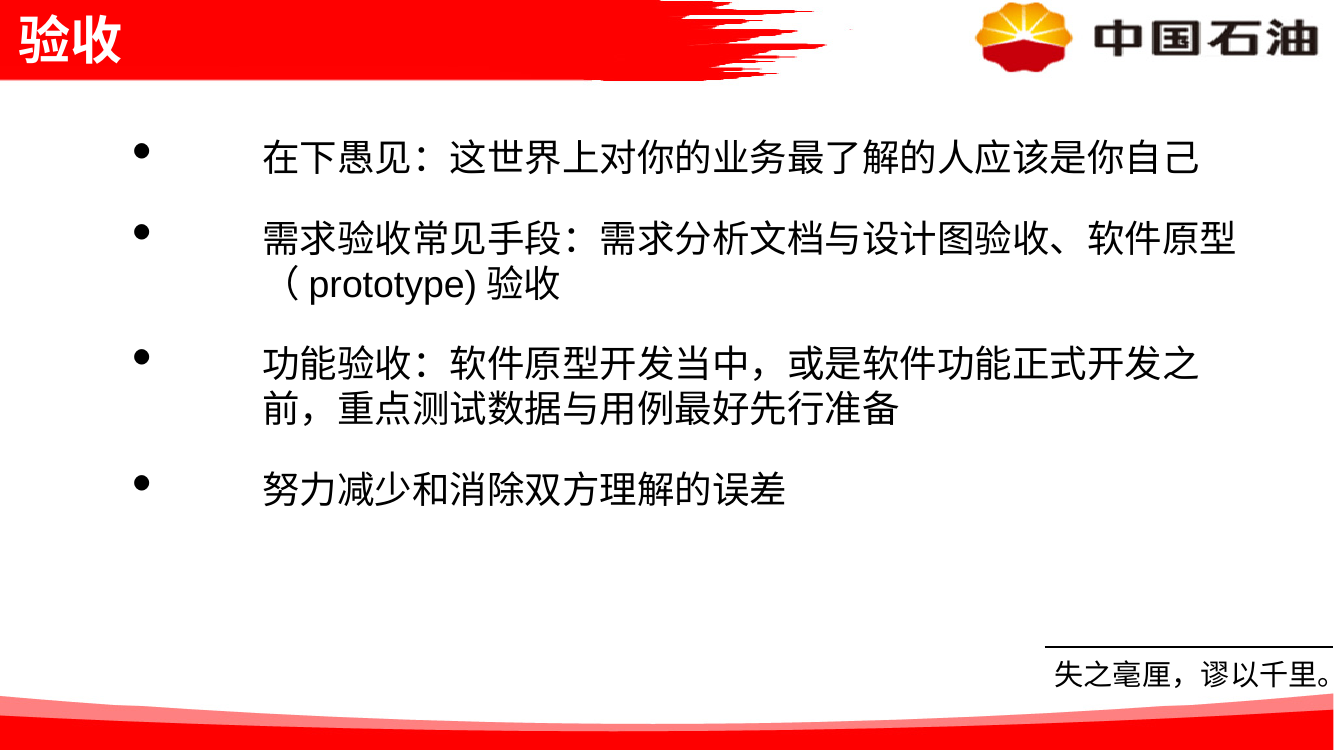

# 验收
在下愚见：这世界上对你的业务最了解的人应该是你自己
需求验收常见手段：需求分析文档与设计图验收、软件原型（prototype)验收
功能验收：软件原型开发当中，或是软件功能正式开发之前，重点测试数据与用例最好先行准备
努力减少和消除双方理解的误差

失之毫厘，谬以千里。